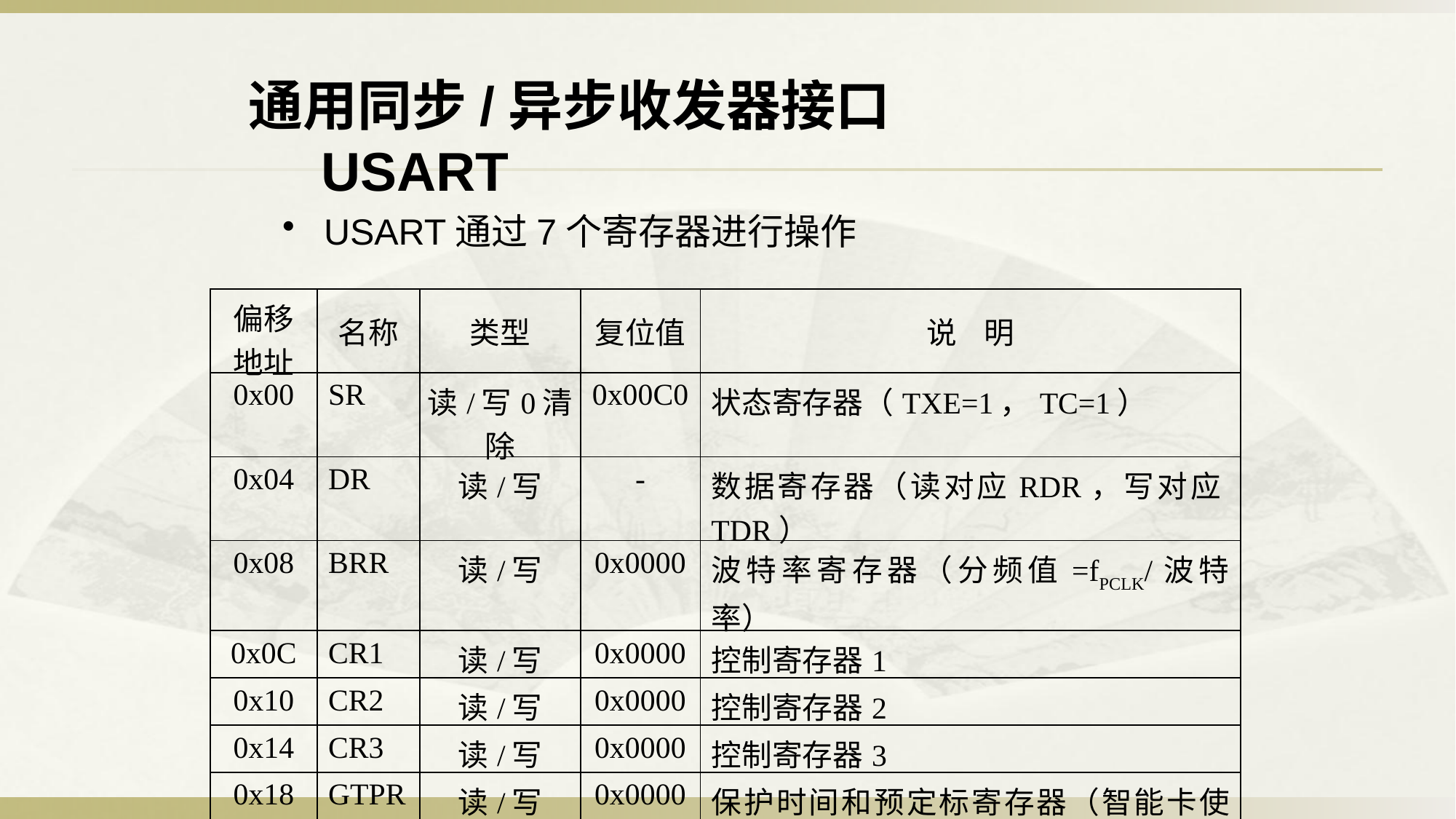

通用同步/异步收发器接口USART
USART通过7个寄存器进行操作
| 偏移地址 | 名称 | 类型 | 复位值 | 说 明 |
| --- | --- | --- | --- | --- |
| 0x00 | SR | 读/写0清除 | 0x00C0 | 状态寄存器（TXE=1，TC=1） |
| 0x04 | DR | 读/写 | - | 数据寄存器（读对应RDR，写对应TDR） |
| 0x08 | BRR | 读/写 | 0x0000 | 波特率寄存器（分频值=fPCLK/波特率） |
| 0x0C | CR1 | 读/写 | 0x0000 | 控制寄存器1 |
| 0x10 | CR2 | 读/写 | 0x0000 | 控制寄存器2 |
| 0x14 | CR3 | 读/写 | 0x0000 | 控制寄存器3 |
| 0x18 | GTPR | 读/写 | 0x0000 | 保护时间和预定标寄存器（智能卡使用） |